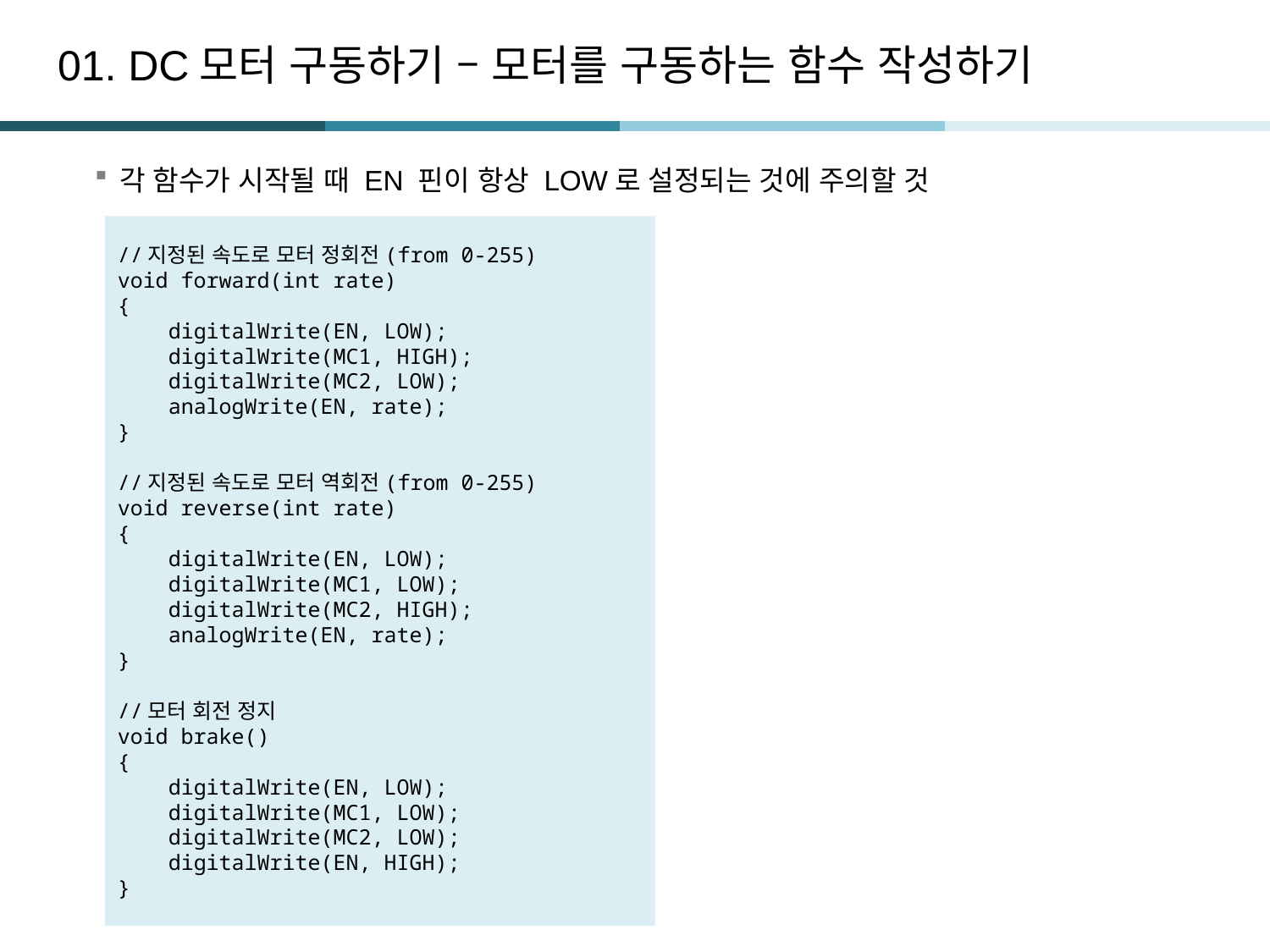

# 01. DC모터 구동하기 – 모터를 구동하는 함수 작성하기
각 함수가 시작될 때 EN 핀이 항상 LOW로 설정되는 것에 주의할 것
//지정된 속도로 모터 정회전(from 0-255)
void forward(int rate)
{
    digitalWrite(EN, LOW);
    digitalWrite(MC1, HIGH);
    digitalWrite(MC2, LOW);
    analogWrite(EN, rate);
}

//지정된 속도로 모터 역회전(from 0-255)
void reverse(int rate)
{
    digitalWrite(EN, LOW);
    digitalWrite(MC1, LOW);
    digitalWrite(MC2, HIGH);
    analogWrite(EN, rate);
}

//모터 회전 정지
void brake()
{
    digitalWrite(EN, LOW);
    digitalWrite(MC1, LOW);
    digitalWrite(MC2, LOW);
    digitalWrite(EN, HIGH);
}